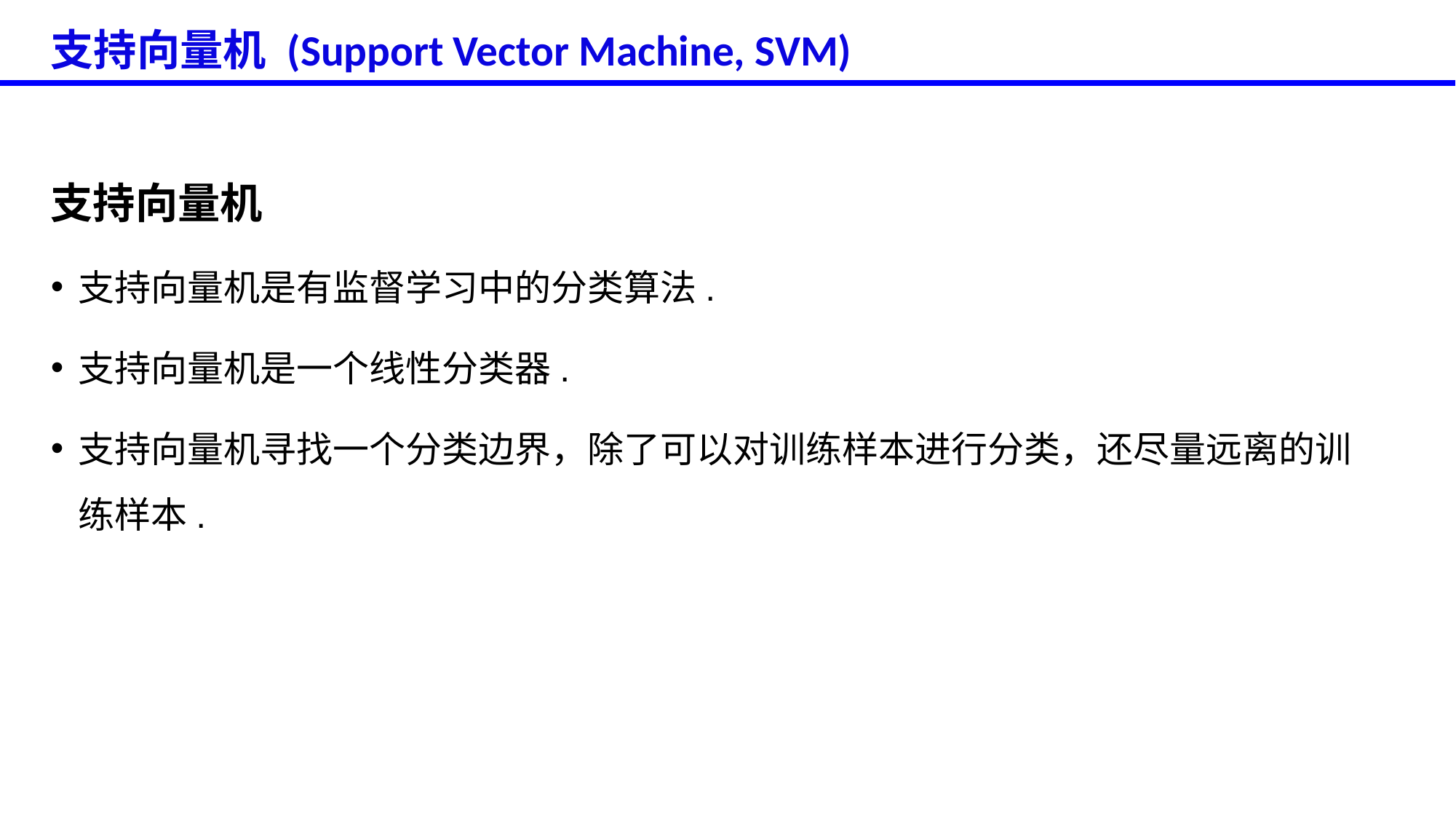

# 支持向量机 (Support Vector Machine, SVM)
支持向量机
支持向量机是有监督学习中的分类算法.
支持向量机是一个线性分类器.
支持向量机寻找一个分类边界，除了可以对训练样本进行分类，还尽量远离的训练样本.